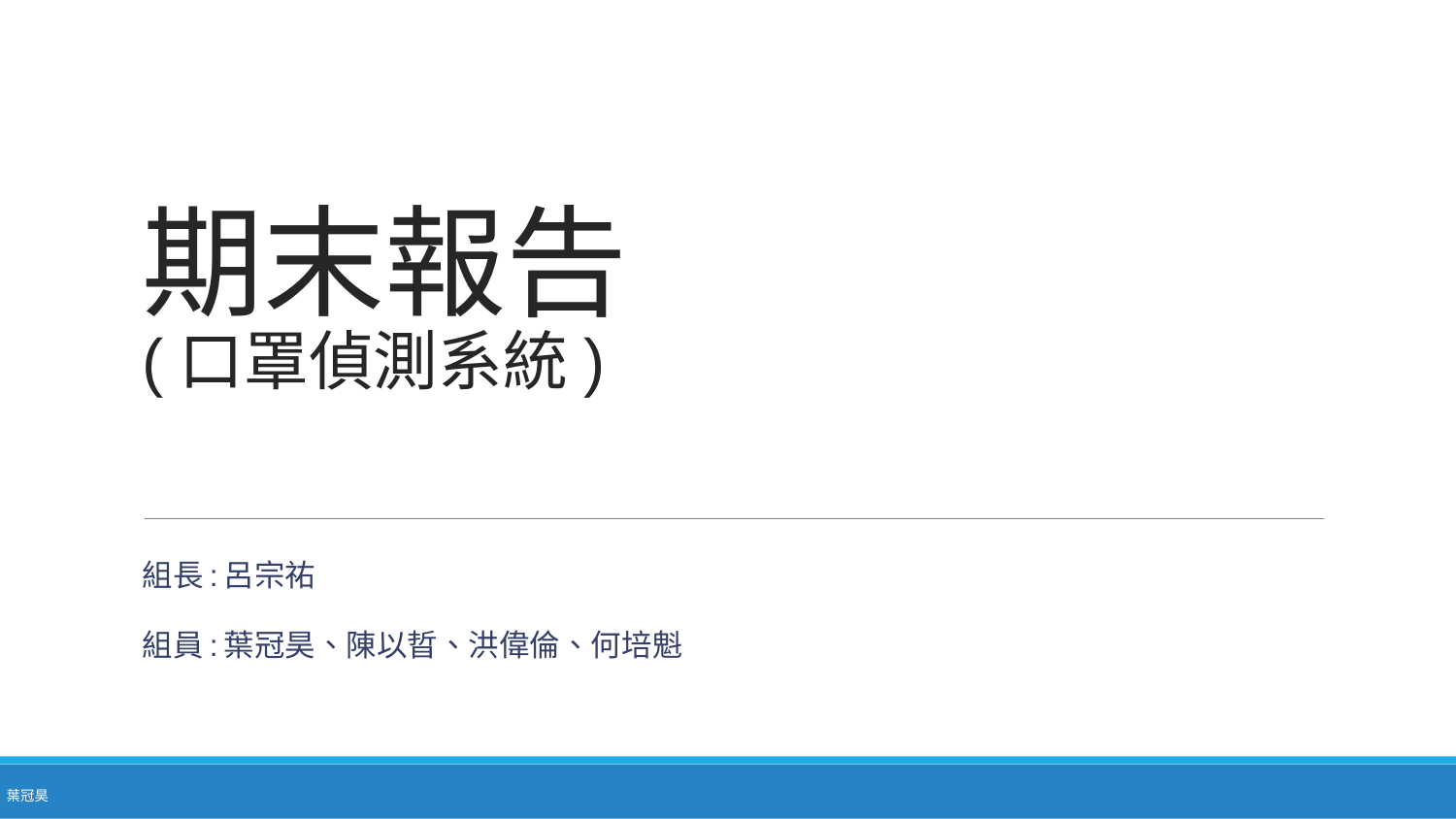

# 期末報告
(口罩偵測系統)
組長:呂宗祐
組員:葉冠昊、陳以晢、洪偉倫、何培魁
葉冠昊